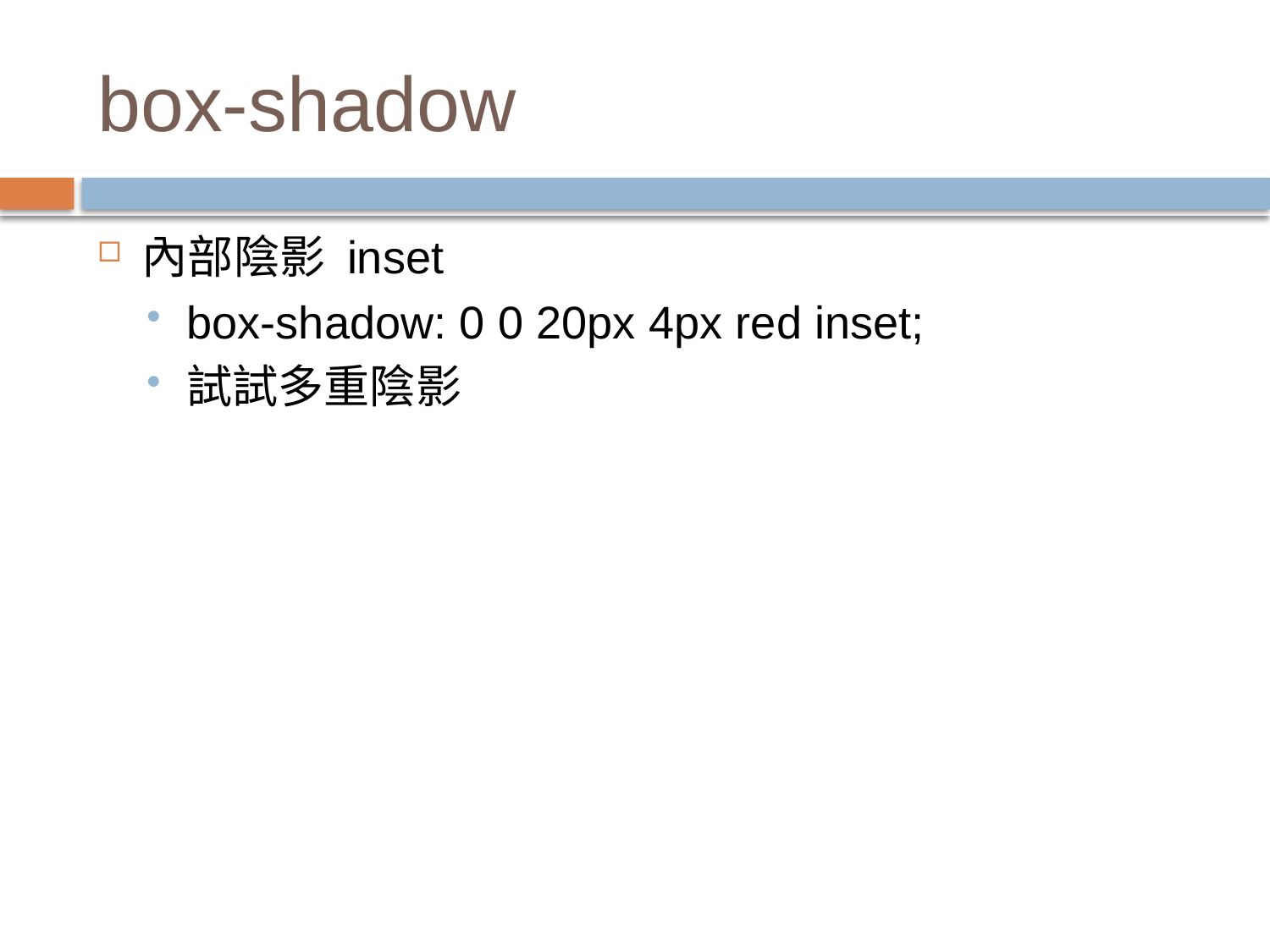

# box-shadow
內部陰影 inset
box-shadow: 0 0 20px 4px red inset;
試試多重陰影